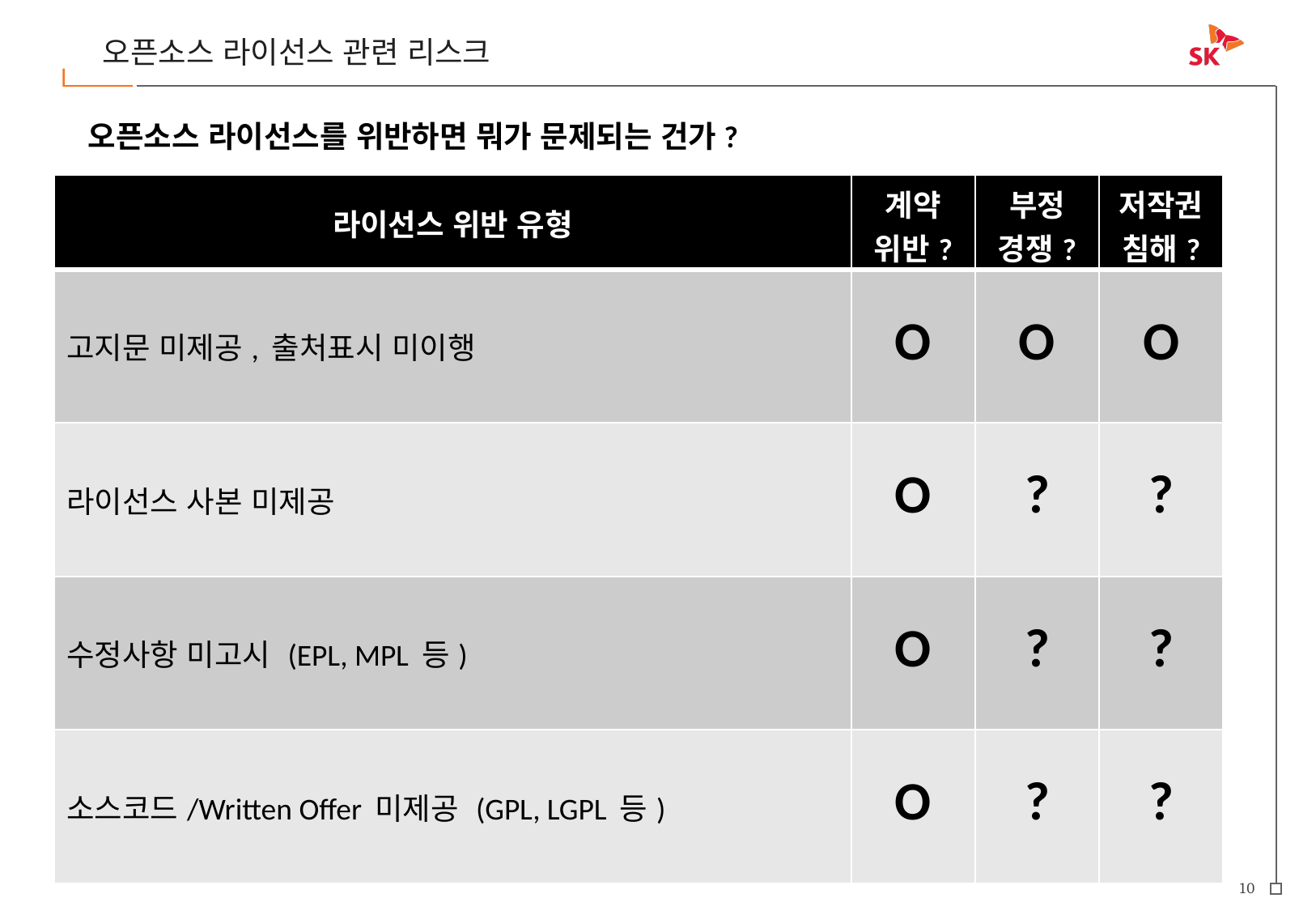

오픈소스 라이선스 관련 리스크
오픈소스 라이선스를 위반하면 뭐가 문제되는 건가?
| 라이선스 위반 유형 | 계약 위반? | 부정 경쟁? | 저작권 침해? |
| --- | --- | --- | --- |
| 고지문 미제공, 출처표시 미이행 | O | O | O |
| 라이선스 사본 미제공 | O | ? | ? |
| 수정사항 미고시 (EPL, MPL 등) | O | ? | ? |
| 소스코드/Written Offer 미제공 (GPL, LGPL 등) | O | ? | ? |